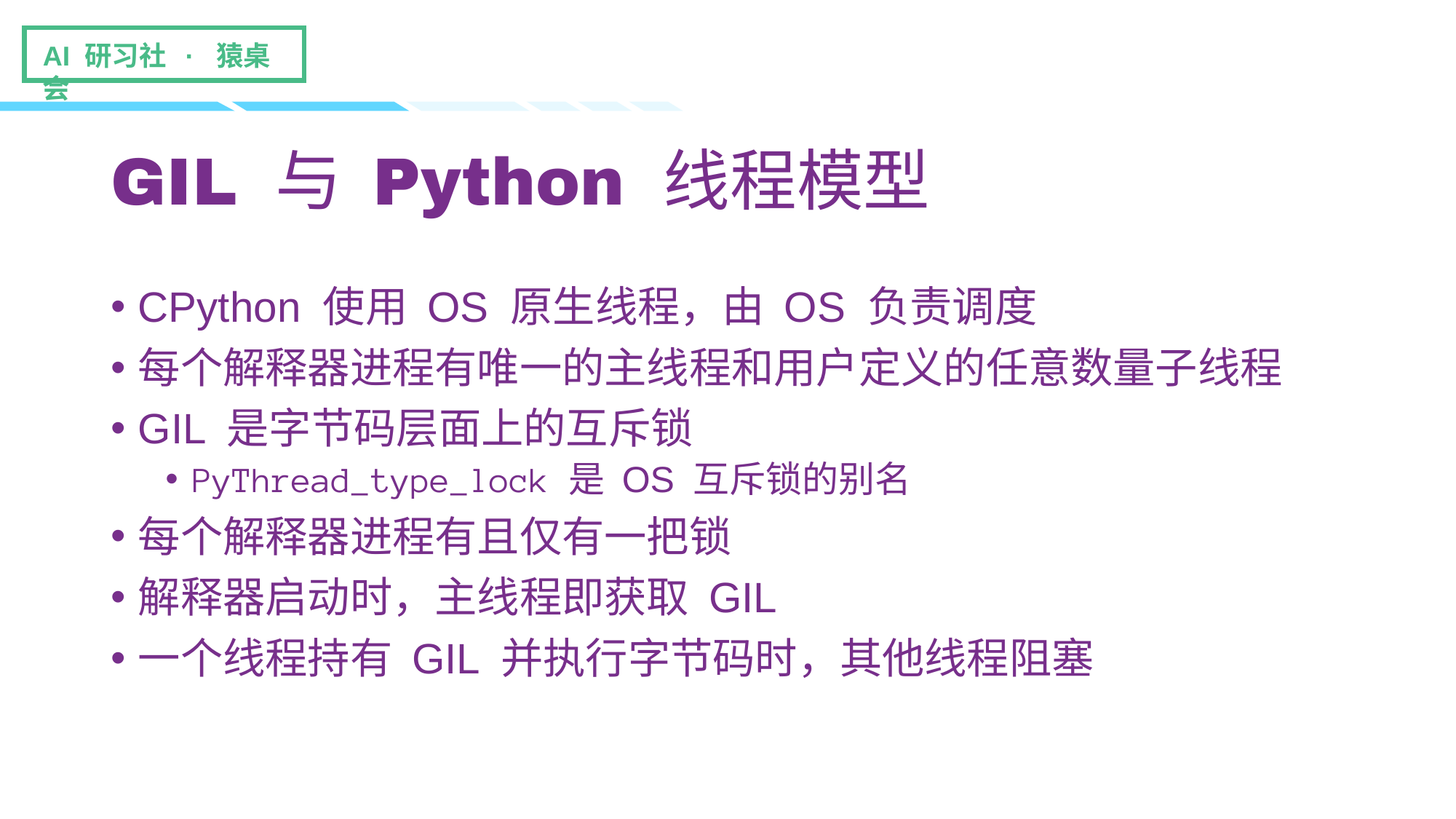

# GIL 与 Python 线程模型
CPython 使用 OS 原生线程，由 OS 负责调度
每个解释器进程有唯一的主线程和用户定义的任意数量子线程
GIL 是字节码层面上的互斥锁
PyThread_type_lock 是 OS 互斥锁的别名
每个解释器进程有且仅有一把锁
解释器启动时，主线程即获取 GIL
一个线程持有 GIL 并执行字节码时，其他线程阻塞